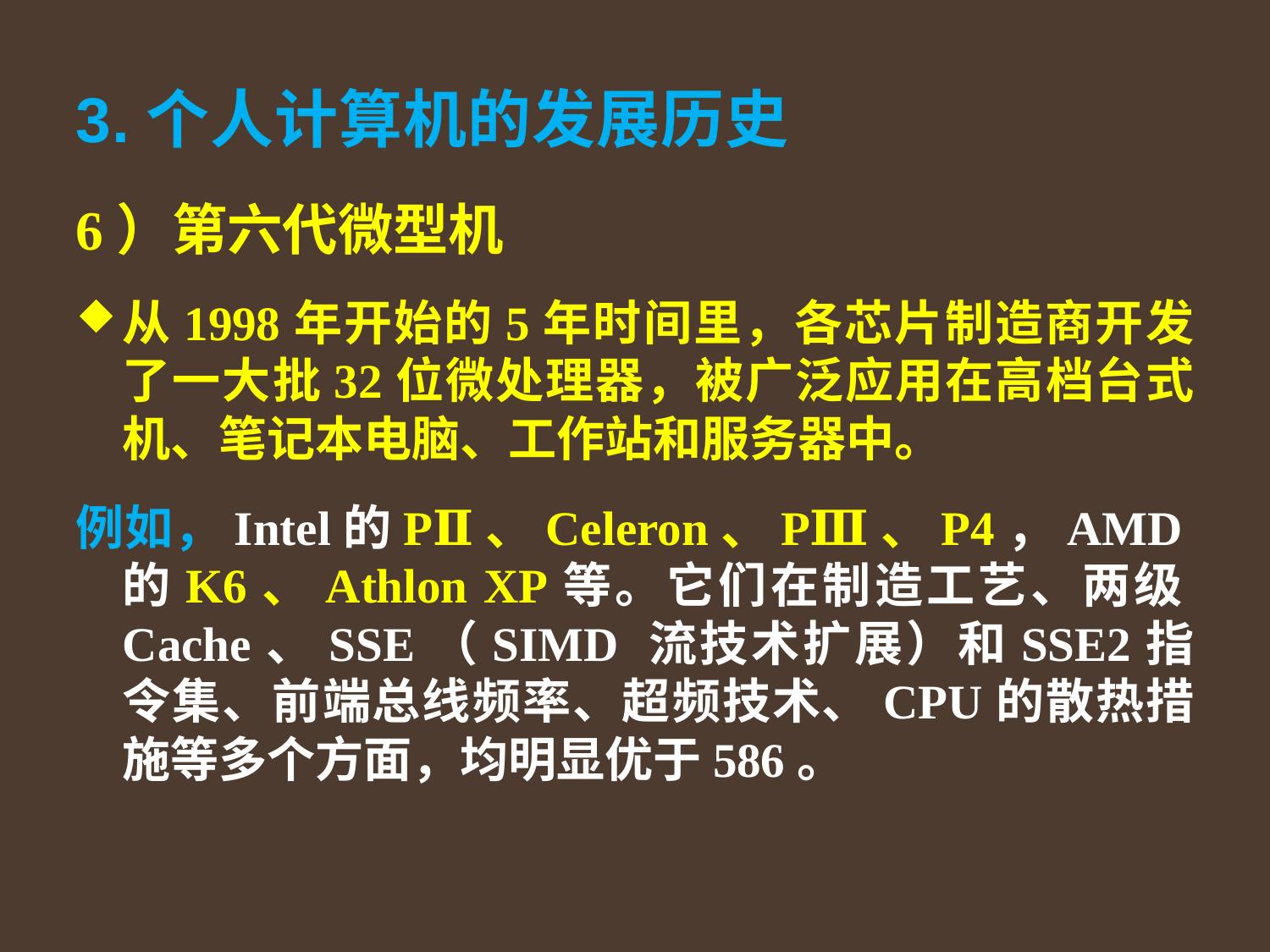

# 3.个人计算机的发展历史
6）第六代微型机
从1998年开始的5年时间里，各芯片制造商开发了一大批32位微处理器，被广泛应用在高档台式机、笔记本电脑、工作站和服务器中。
例如，Intel的PⅡ、Celeron、PⅢ、P4，AMD的K6、Athlon XP等。它们在制造工艺、两级Cache、SSE（SIMD 流技术扩展）和SSE2指令集、前端总线频率、超频技术、CPU的散热措施等多个方面，均明显优于586。